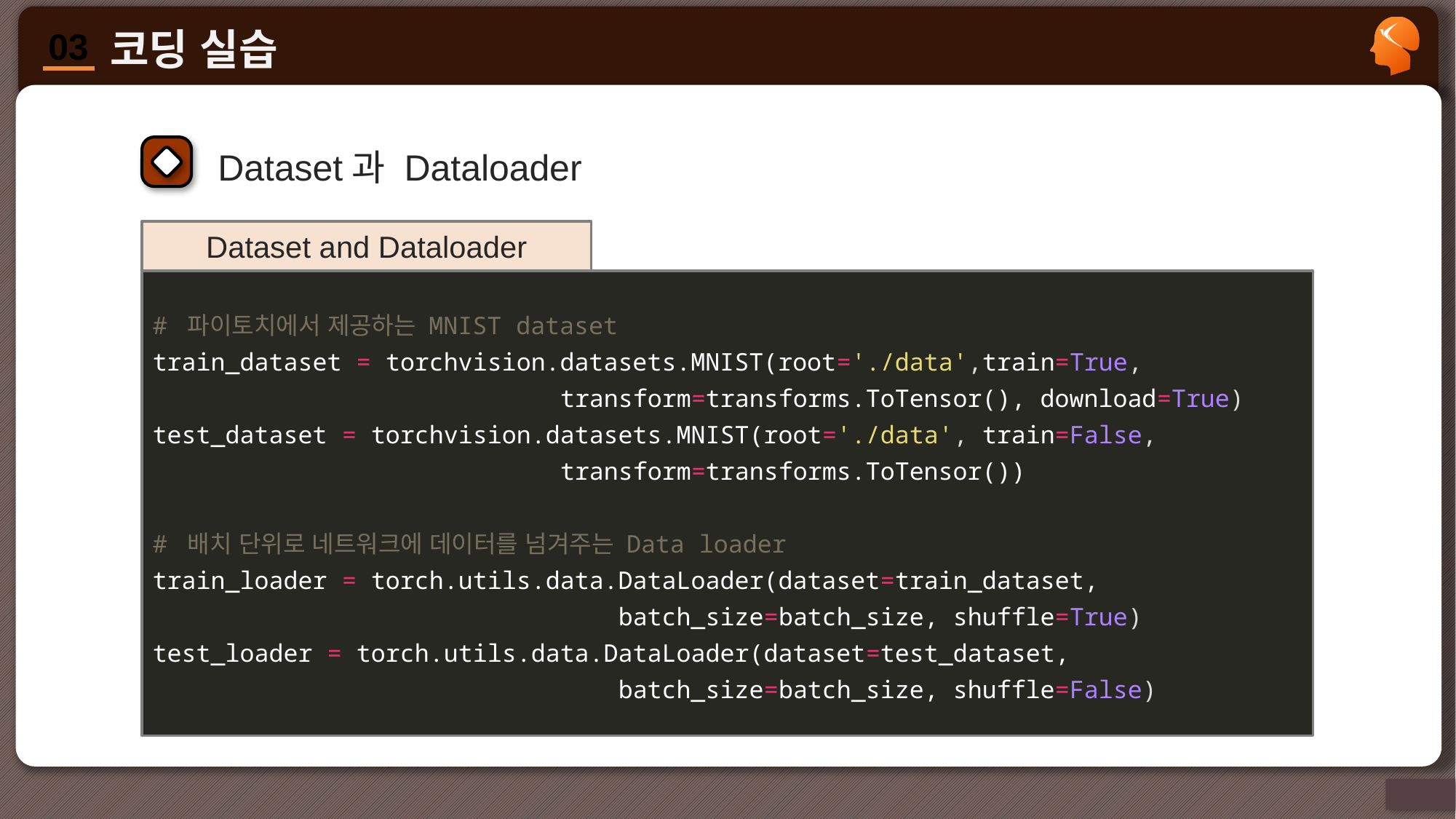

Dataset과 Dataloader

Dataset and Dataloader
# 파이토치에서 제공하는 MNIST dataset
train_dataset = torchvision.datasets.MNIST(root='./data',train=True,
                            transform=transforms.ToTensor(), download=True)
test_dataset = torchvision.datasets.MNIST(root='./data', train=False,
                            transform=transforms.ToTensor())
# 배치 단위로 네트워크에 데이터를 넘겨주는 Data loader
train_loader = torch.utils.data.DataLoader(dataset=train_dataset,
                                batch_size=batch_size, shuffle=True)
test_loader = torch.utils.data.DataLoader(dataset=test_dataset,
                                batch_size=batch_size, shuffle=False)